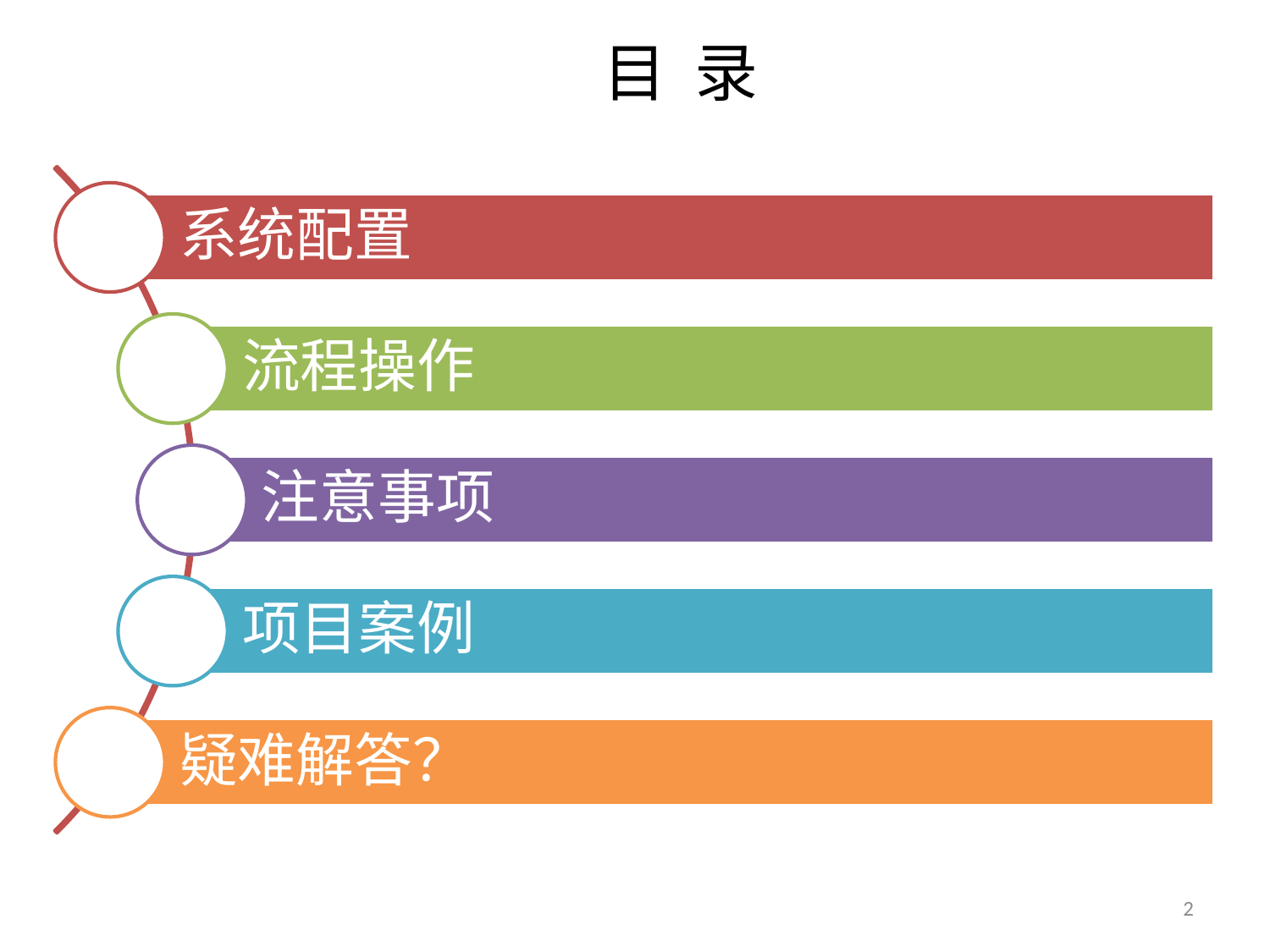

# 目  录
系统配置
流程操作
注意事项
项目案例
疑难解答？
2